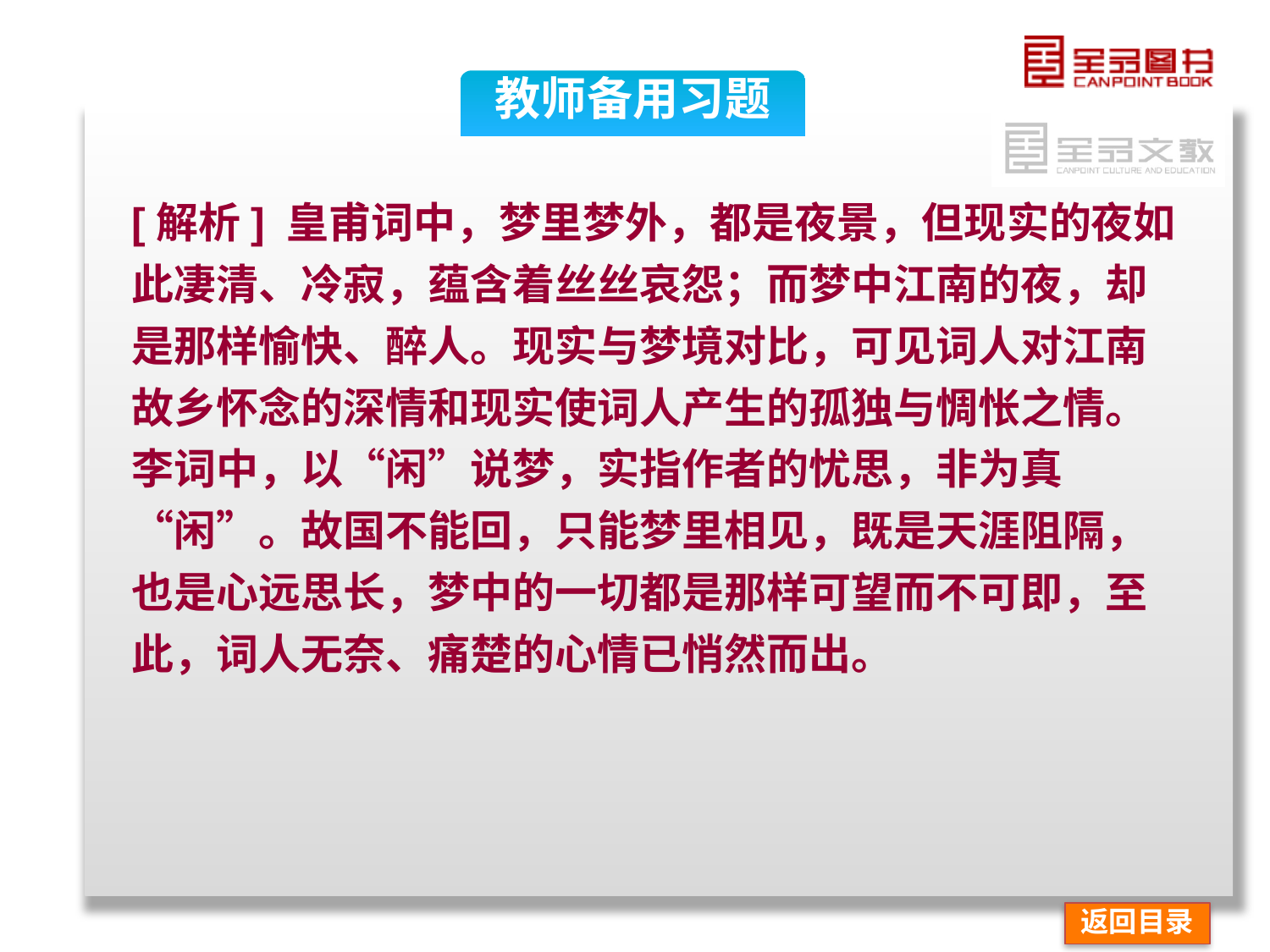

教师备用习题
[解析] 皇甫词中，梦里梦外，都是夜景，但现实的夜如此凄清、冷寂，蕴含着丝丝哀怨；而梦中江南的夜，却是那样愉快、醉人。现实与梦境对比，可见词人对江南故乡怀念的深情和现实使词人产生的孤独与惆怅之情。李词中，以“闲”说梦，实指作者的忧思，非为真“闲”。故国不能回，只能梦里相见，既是天涯阻隔，也是心远思长，梦中的一切都是那样可望而不可即，至此，词人无奈、痛楚的心情已悄然而出。
返回目录